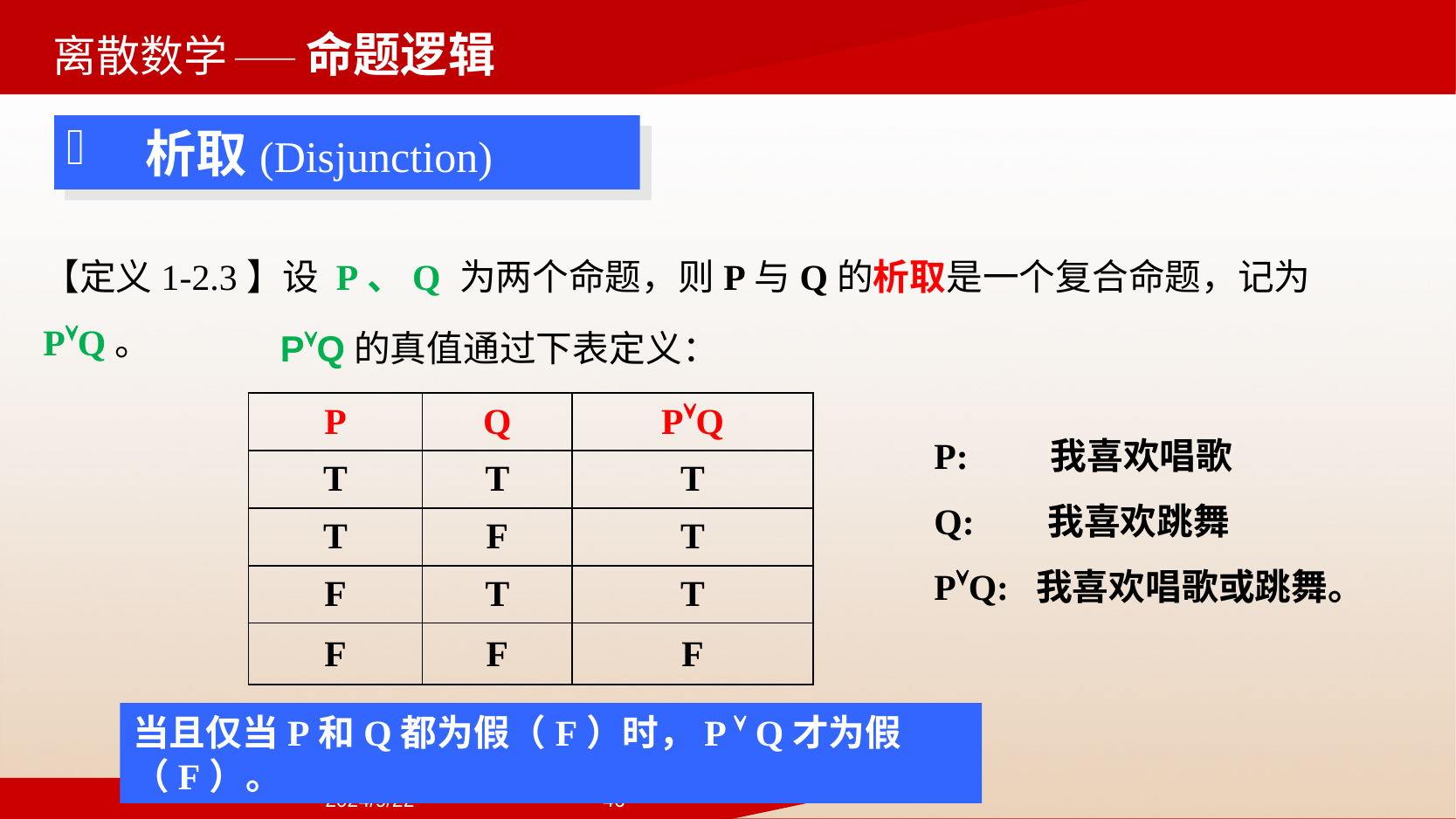

——命题逻辑
 析取(Disjunction)
【定义1-2.3】设 P、Q 为两个命题，则P与Q的析取是一个复合命题，记为P∨Q。
 P∨Q的真值通过下表定义：
| P | Q | P∨Q |
| --- | --- | --- |
| T | T | T |
| T | F | T |
| F | T | T |
| F | F | F |
P:        我喜欢唱歌
Q:       我喜欢跳舞
P∨Q:  我喜欢唱歌或跳舞。
当且仅当P和Q都为假（F）时，P ∨ Q才为假（F）。
2024/9/22
46